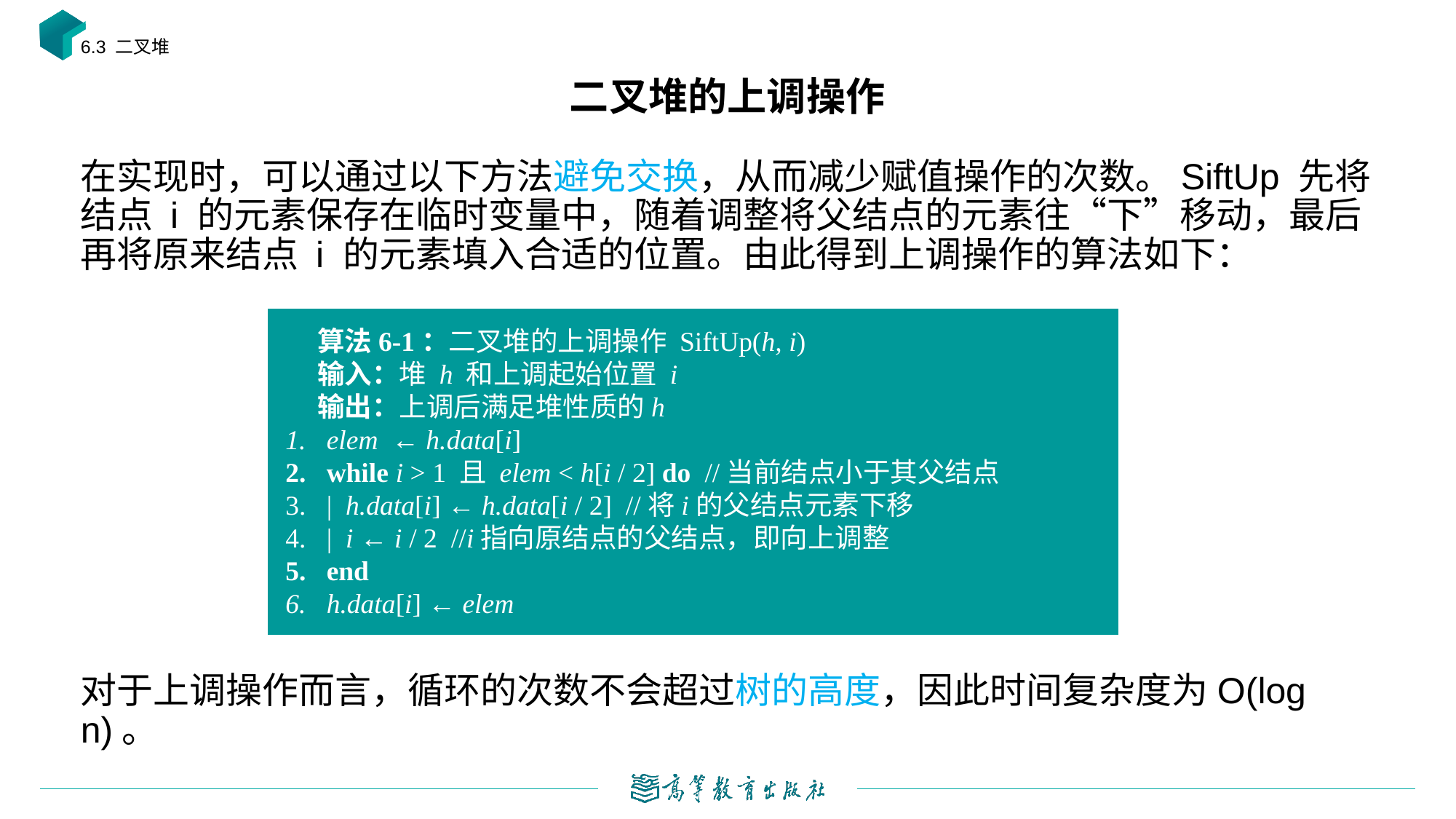

6.3 二叉堆

# 二叉堆的上调操作
在实现时，可以通过以下方法避免交换，从而减少赋值操作的次数。SiftUp 先将结点 i 的元素保存在临时变量中，随着调整将父结点的元素往“下”移动，最后再将原来结点 i 的元素填入合适的位置。由此得到上调操作的算法如下：

对于上调操作而言，循环的次数不会超过树的高度，因此时间复杂度为O(log n)。
算法6-1：二叉堆的上调操作 SiftUp(h, i)
输入：堆 h 和上调起始位置 i
输出：上调后满足堆性质的h
elem  ← h.data[i]
while i > 1 且 elem < h[i / 2] do  //当前结点小于其父结点
|  h.data[i] ← h.data[i / 2]  //将i的父结点元素下移
|  i ← i / 2  //i指向原结点的父结点，即向上调整
end
h.data[i] ← elem